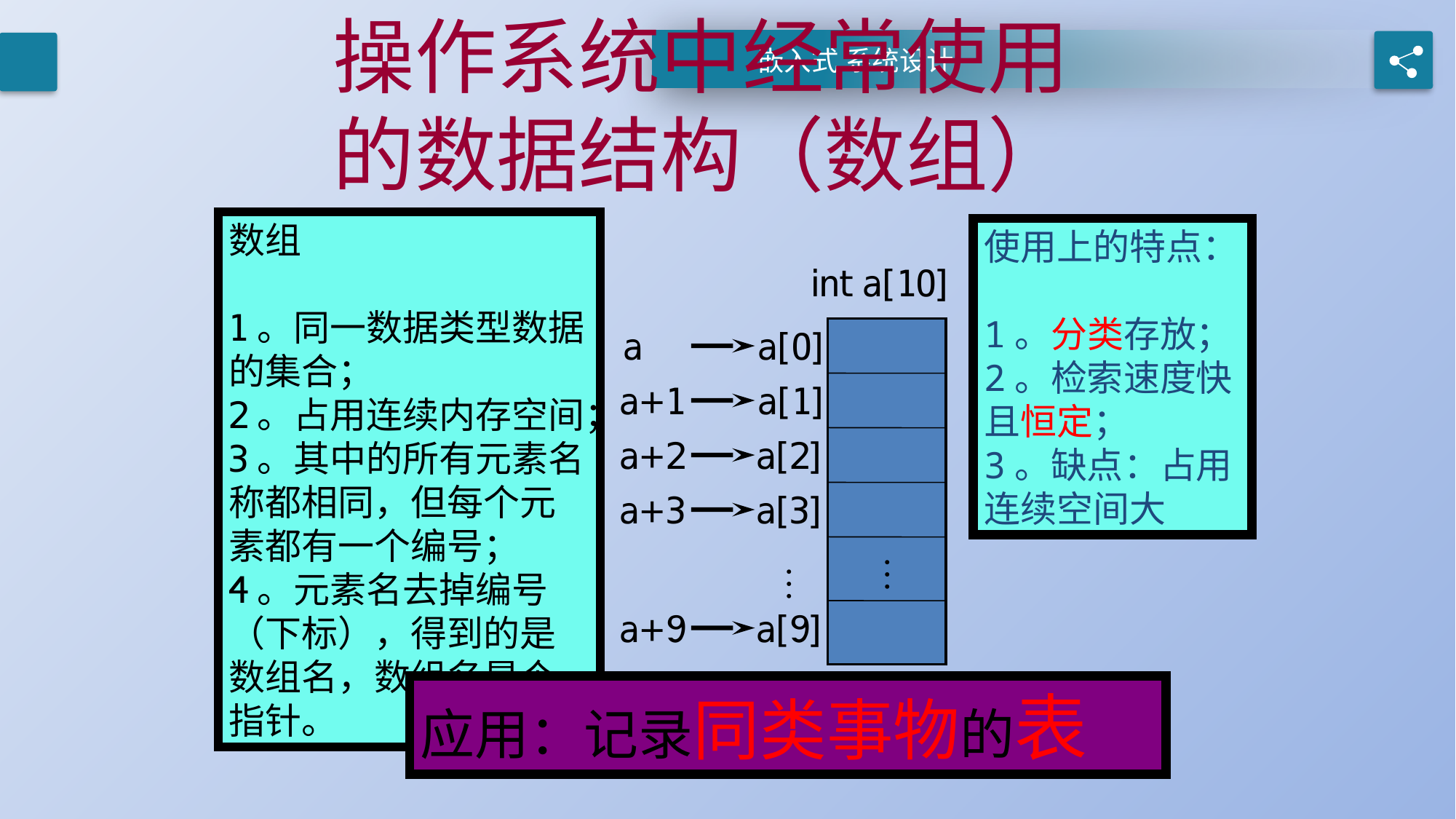

操作系统中经常使用
的数据结构（数组）
#

数组

1。同一数据类型数据的集合；
2。占用连续内存空间；
3。其中的所有元素名称都相同，但每个元素都有一个编号；
4。元素名去掉编号（下标），得到的是数组名，数组名是个指针。
使用上的特点：

1。分类存放；
2。检索速度快且恒定；
3。缺点：占用连续空间大
int a[10]
a
a[0]

a+1
a[1]

a+2
a[2]

a+3
a[3]

…
…
a+9
a[9]

应用：记录同类事物的表